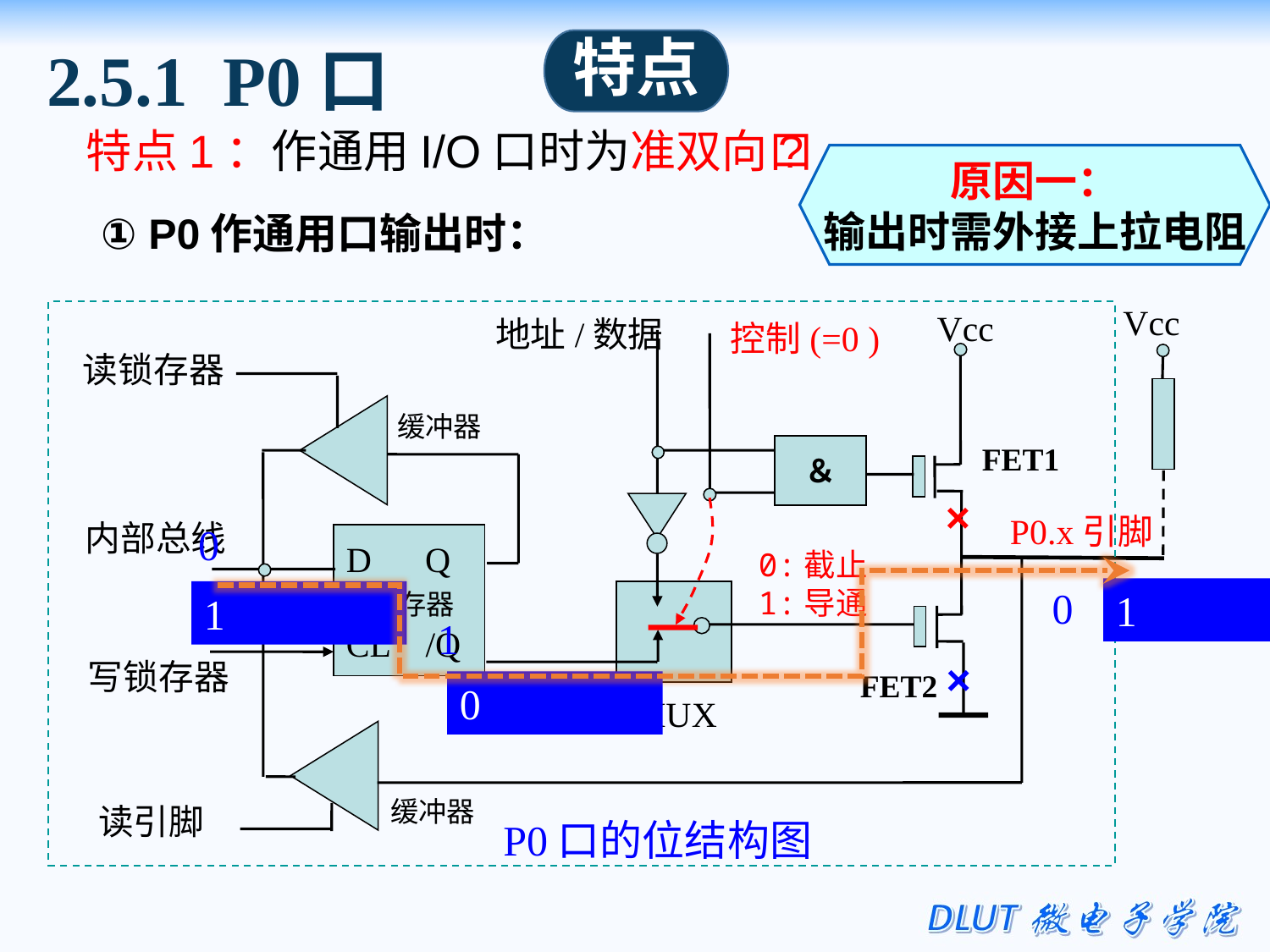

2.5.1  P0口
特点

特点1：作通用I/O口时为准双向口
?
原因一：
输出时需外接上拉电阻
① P0作通用口输出时：
地址/数据
Vcc

Vcc
控制(=0 )
读锁存器

缓冲器

FET1
＆

P0.x引脚
×

内部总线
0
D      Q
  锁存器
CL    /Q

0:截止
1:导通

0
1

1
1

写锁存器
×

FET2

0
MUX

缓冲器
读引脚

P0口的位结构图